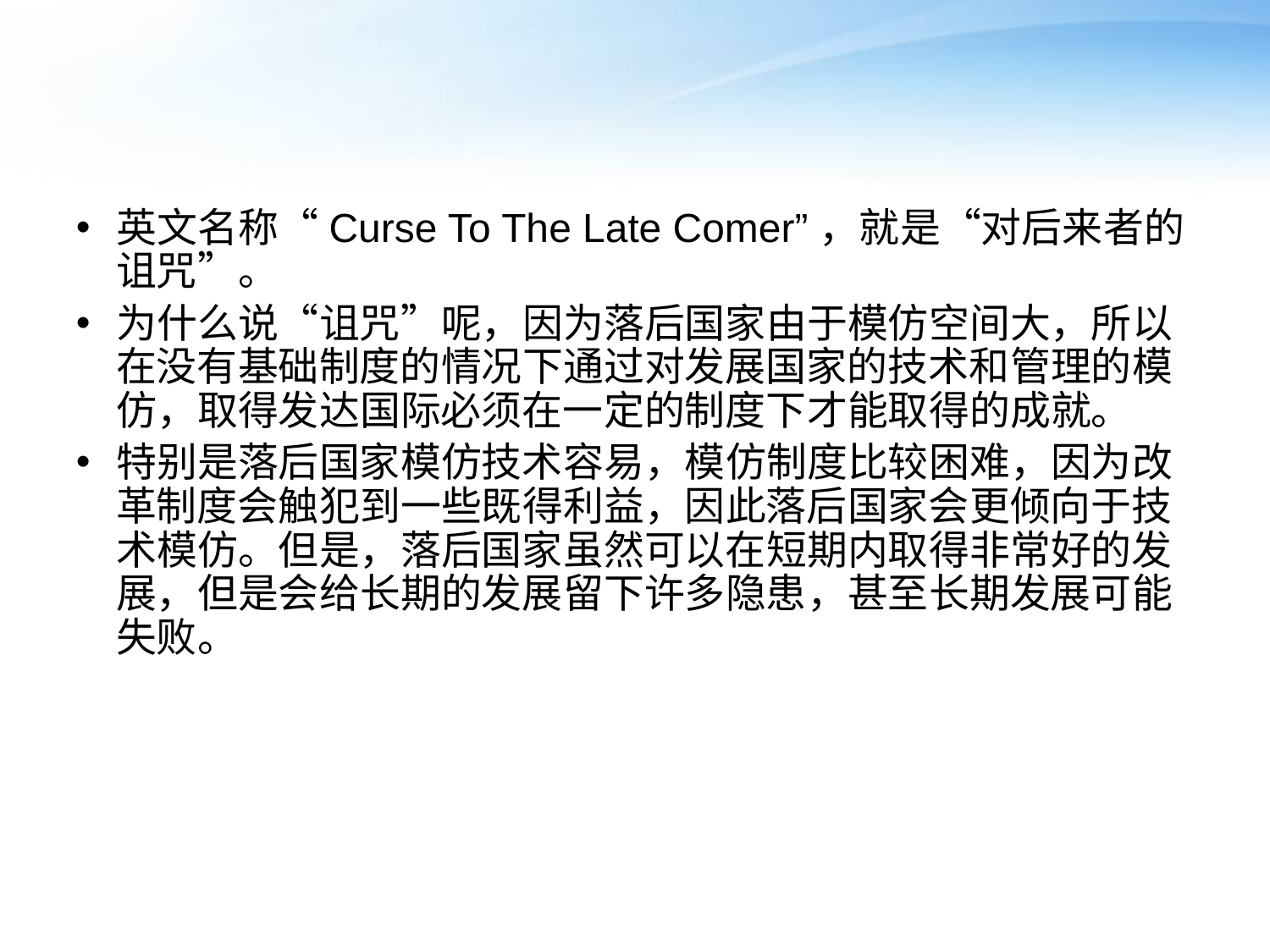

#
英文名称“Curse To The Late Comer”，就是“对后来者的诅咒”。
为什么说“诅咒”呢，因为落后国家由于模仿空间大，所以在没有基础制度的情况下通过对发展国家的技术和管理的模仿，取得发达国际必须在一定的制度下才能取得的成就。
特别是落后国家模仿技术容易，模仿制度比较困难，因为改革制度会触犯到一些既得利益，因此落后国家会更倾向于技术模仿。但是，落后国家虽然可以在短期内取得非常好的发展，但是会给长期的发展留下许多隐患，甚至长期发展可能失败。